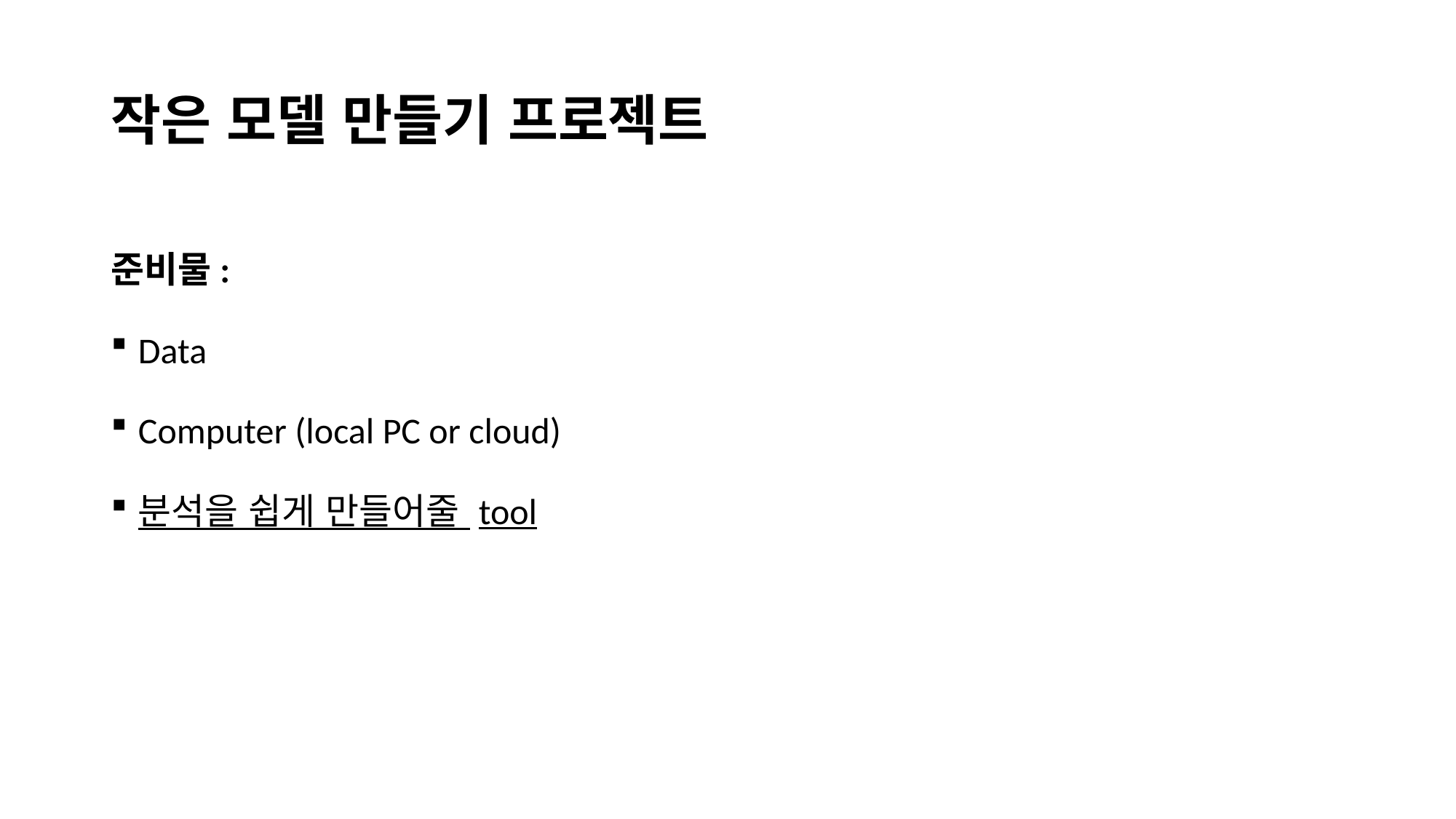

# 작은 모델 만들기 프로젝트
준비물:
Data
Computer (local PC or cloud)
분석을 쉽게 만들어줄 tool